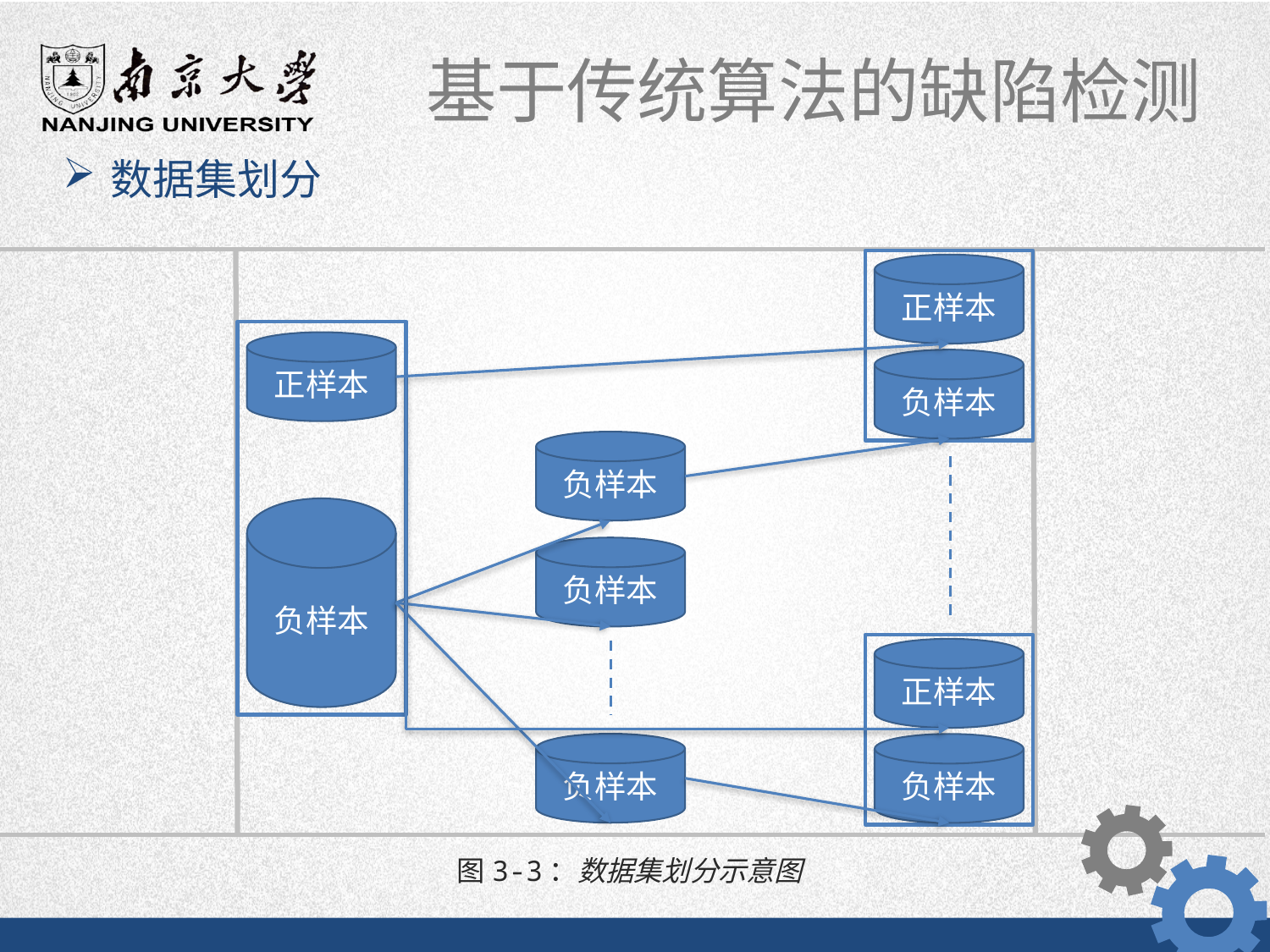

数据集划分

正样本

正样本
负样本
负样本
负样本
负样本

正样本
负样本
负样本

图3-3：数据集划分示意图